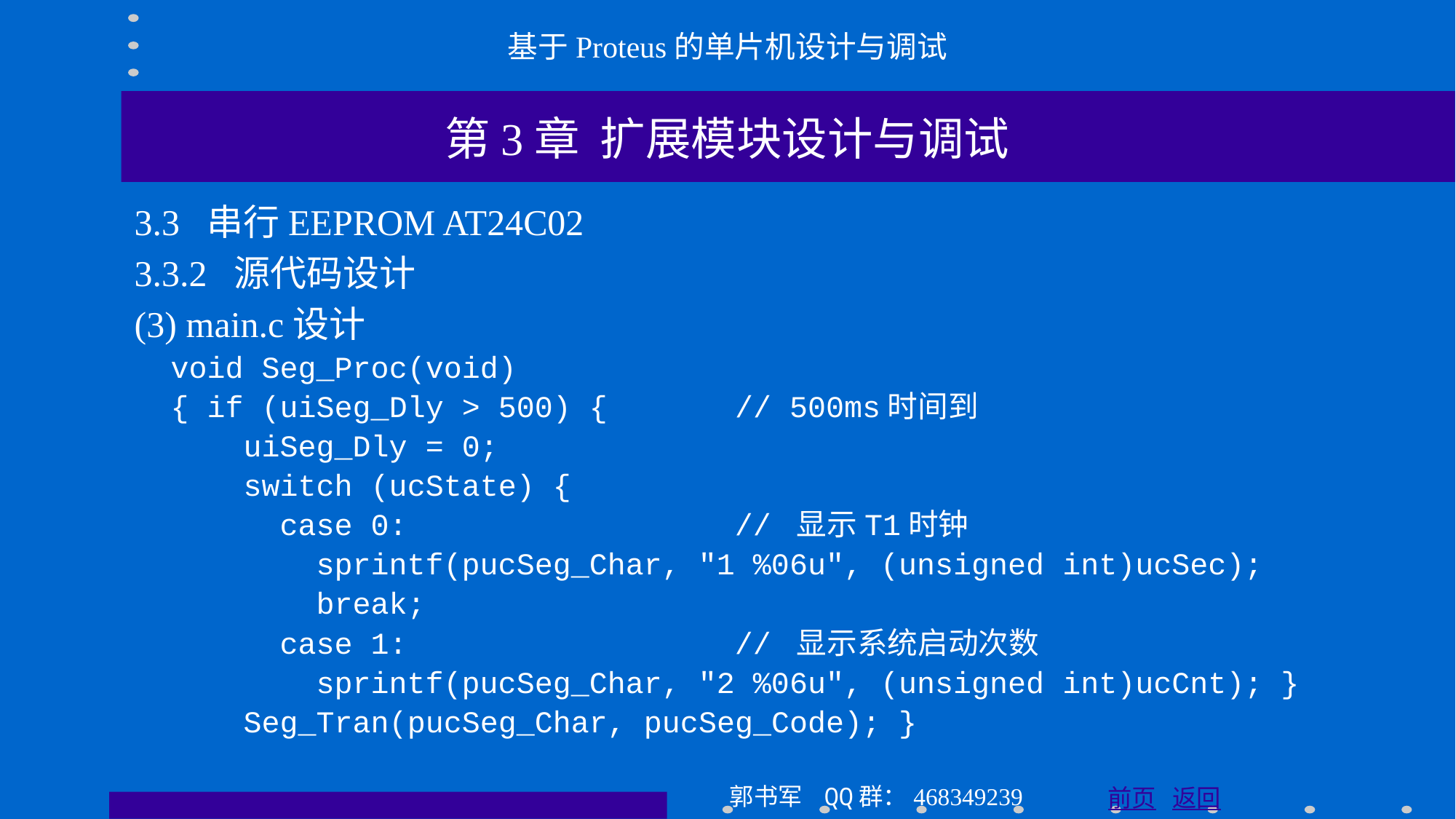

基于Proteus的单片机设计与调试
第3章  扩展模块设计与调试
3.3  串行EEPROM AT24C02
3.3.2  源代码设计
(3) main.c设计
  void Seg_Proc(void)
  { if (uiSeg_Dly > 500) {       // 500ms时间到
      uiSeg_Dly = 0;
      switch (ucState) {
        case 0:                  // 显示T1时钟
          sprintf(pucSeg_Char, "1 %06u", (unsigned int)ucSec);
          break;
        case 1:                  // 显示系统启动次数
          sprintf(pucSeg_Char, "2 %06u", (unsigned int)ucCnt); }
      Seg_Tran(pucSeg_Char, pucSeg_Code); }

郭书军   QQ群：468349239
前页   返回